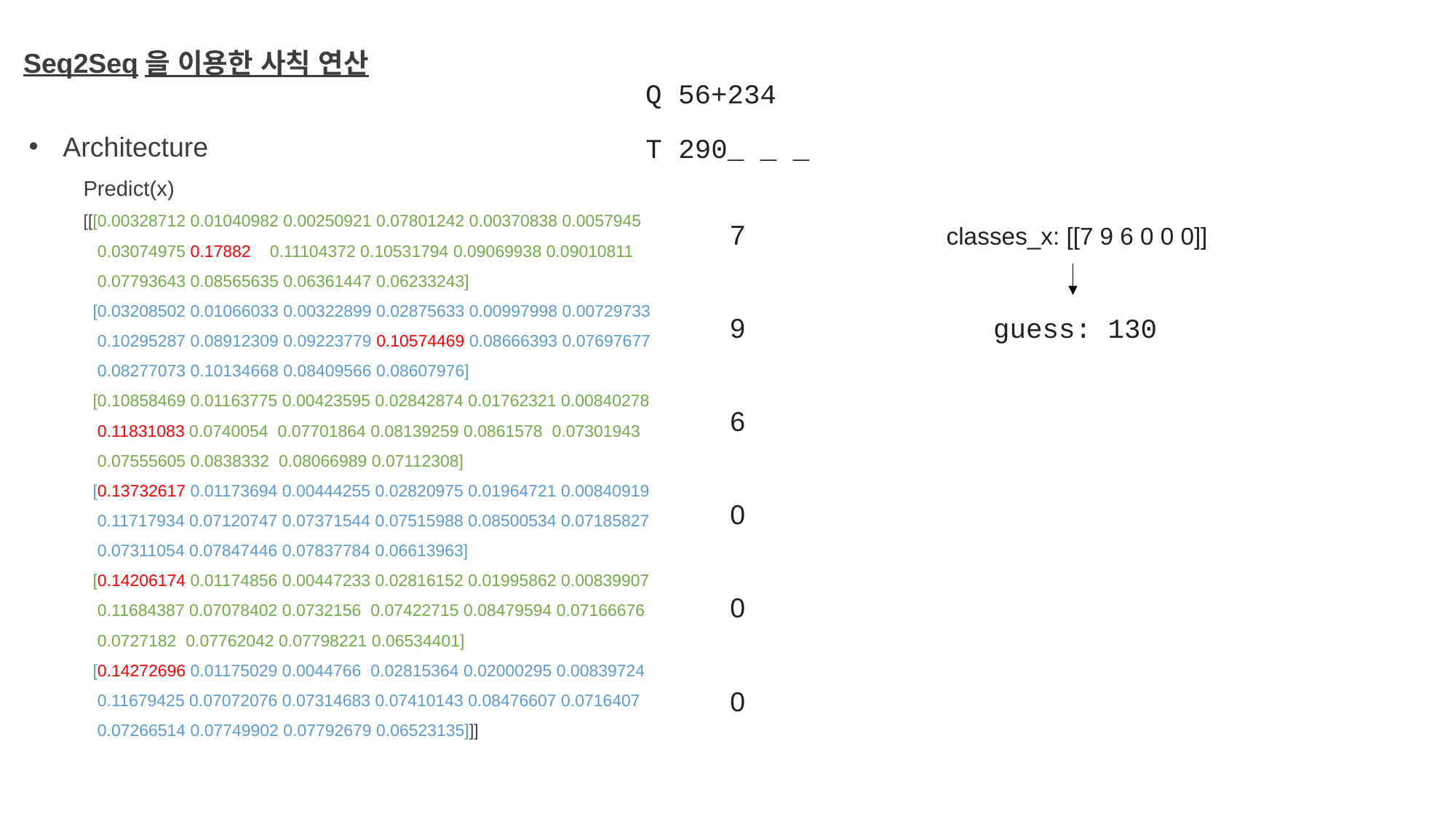

Seq2Seq을 이용한 사칙 연산
Q 56+234
Architecture
Predict(x)
[[[0.00328712 0.01040982 0.00250921 0.07801242 0.00370838 0.0057945
   0.03074975 0.17882    0.11104372 0.10531794 0.09069938 0.09010811
   0.07793643 0.08565635 0.06361447 0.06233243]
  [0.03208502 0.01066033 0.00322899 0.02875633 0.00997998 0.00729733
   0.10295287 0.08912309 0.09223779 0.10574469 0.08666393 0.07697677
   0.08277073 0.10134668 0.08409566 0.08607976]
  [0.10858469 0.01163775 0.00423595 0.02842874 0.01762321 0.00840278
   0.11831083 0.0740054  0.07701864 0.08139259 0.0861578  0.07301943
   0.07555605 0.0838332  0.08066989 0.07112308]
  [0.13732617 0.01173694 0.00444255 0.02820975 0.01964721 0.00840919
   0.11717934 0.07120747 0.07371544 0.07515988 0.08500534 0.07185827
   0.07311054 0.07847446 0.07837784 0.06613963]
  [0.14206174 0.01174856 0.00447233 0.02816152 0.01995862 0.00839907
   0.11684387 0.07078402 0.0732156  0.07422715 0.08479594 0.07166676
   0.0727182  0.07762042 0.07798221 0.06534401]
  [0.14272696 0.01175029 0.0044766  0.02815364 0.02000295 0.00839724
   0.11679425 0.07072076 0.07314683 0.07410143 0.08476607 0.0716407
   0.07266514 0.07749902 0.07792679 0.06523135]]]
T 290_ _ _
7
classes_x: [[7 9 6 0 0 0]]
9
guess: 130
6
0
0
0